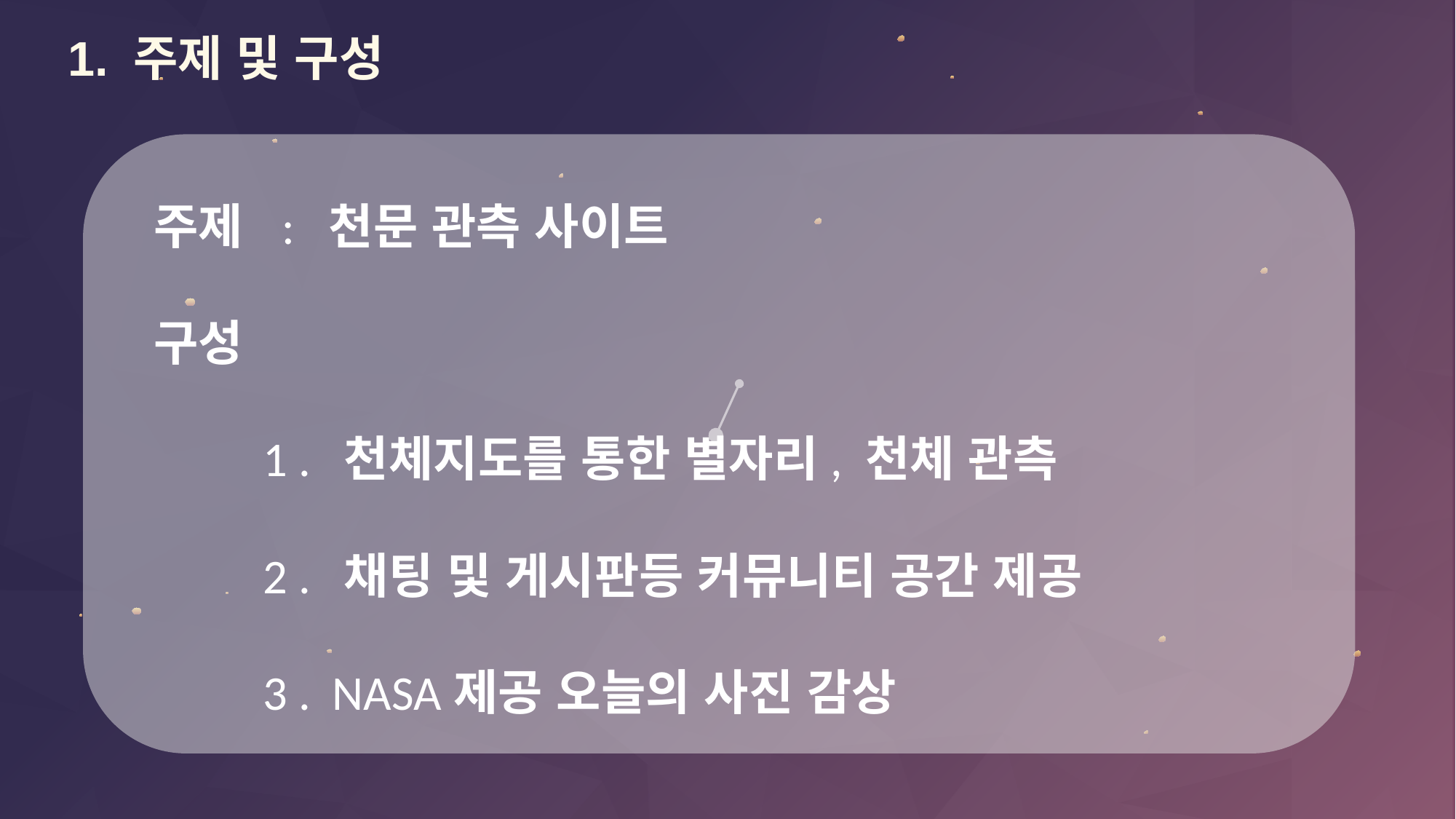

1. 주제 및 구성

주제  :  천문 관측 사이트

구성
	1 .  천체지도를 통한 별자리, 천체 관측
	2 .  채팅 및 게시판등 커뮤니티 공간 제공
	3 .  NASA제공 오늘의 사진 감상